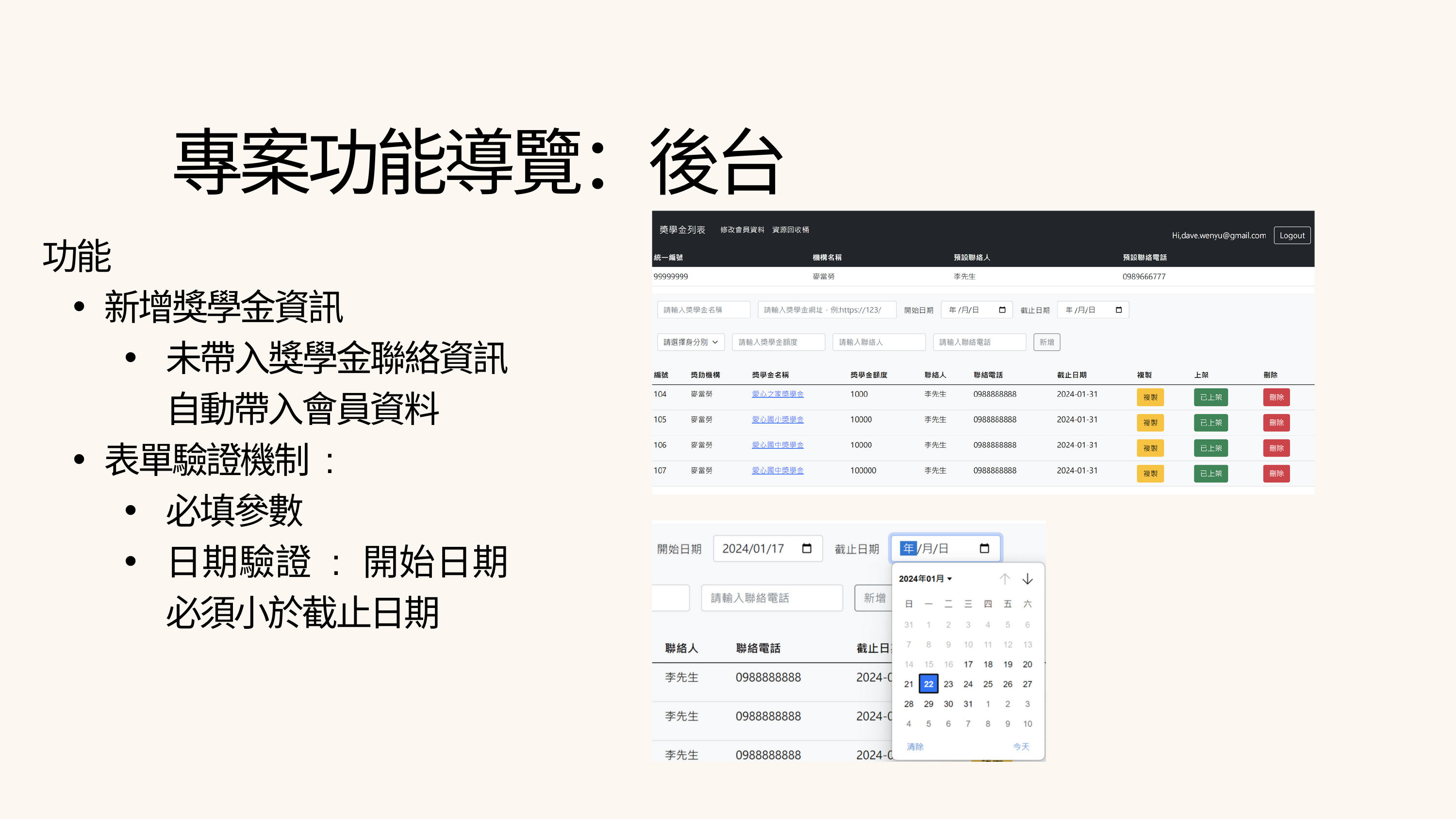

專案功能導覽：後台

功能
新增獎學金資訊
未帶入獎學金聯絡資訊自動帶入會員資料
表單驗證機制 :
必填參數
日期驗證 : 開始日期必須小於截止日期